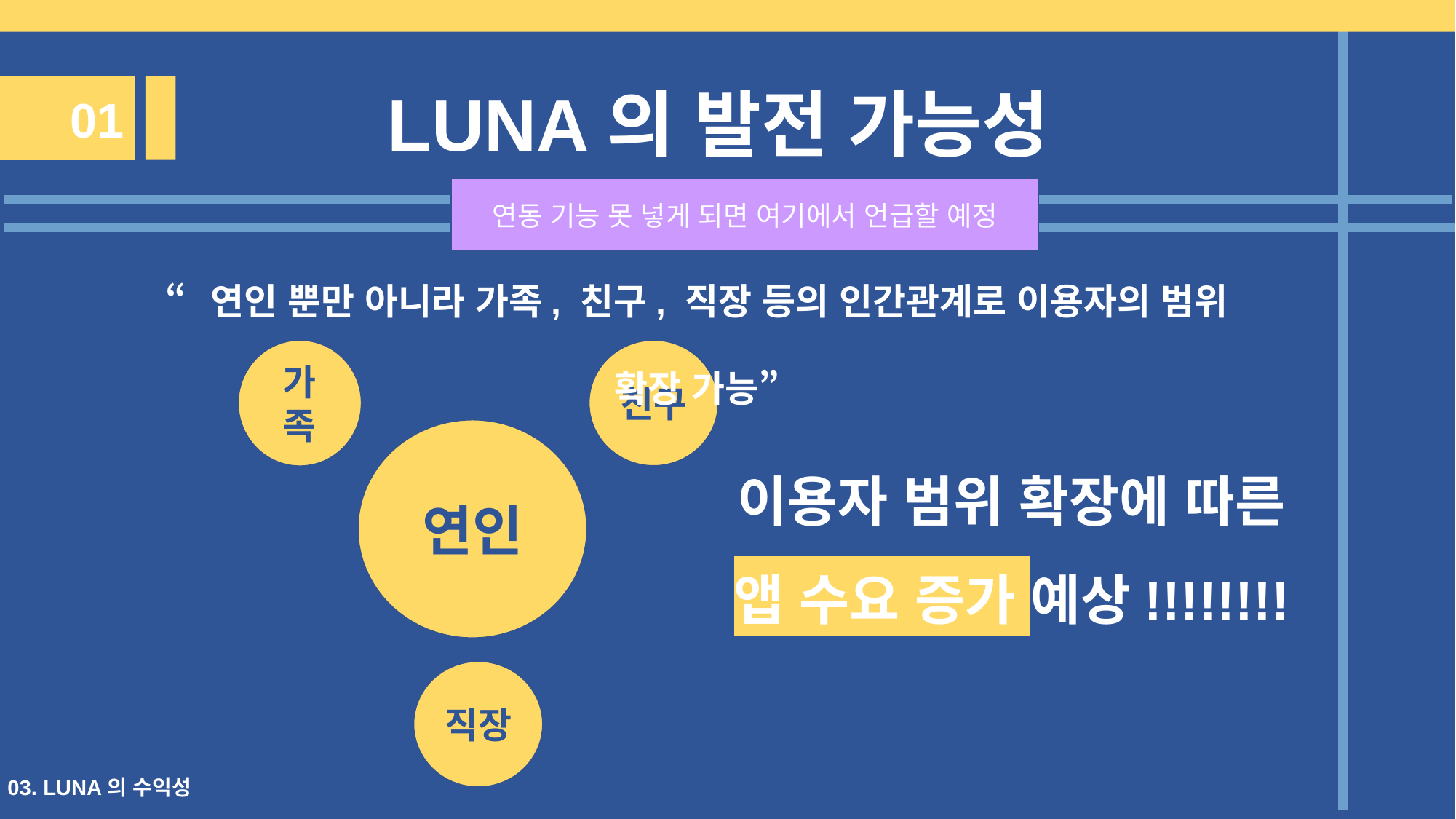

LUNA의 발전 가능성

01
연동 기능 못 넣게 되면 여기에서 언급할 예정
“연인 뿐만 아니라 가족, 친구, 직장 등의 인간관계로 이용자의 범위 확장 가능”
가족
친구
연인
이용자 범위 확장에 따른
앱 수요 증가 예상!!!!!!!!
직장
03. LUNA의 수익성